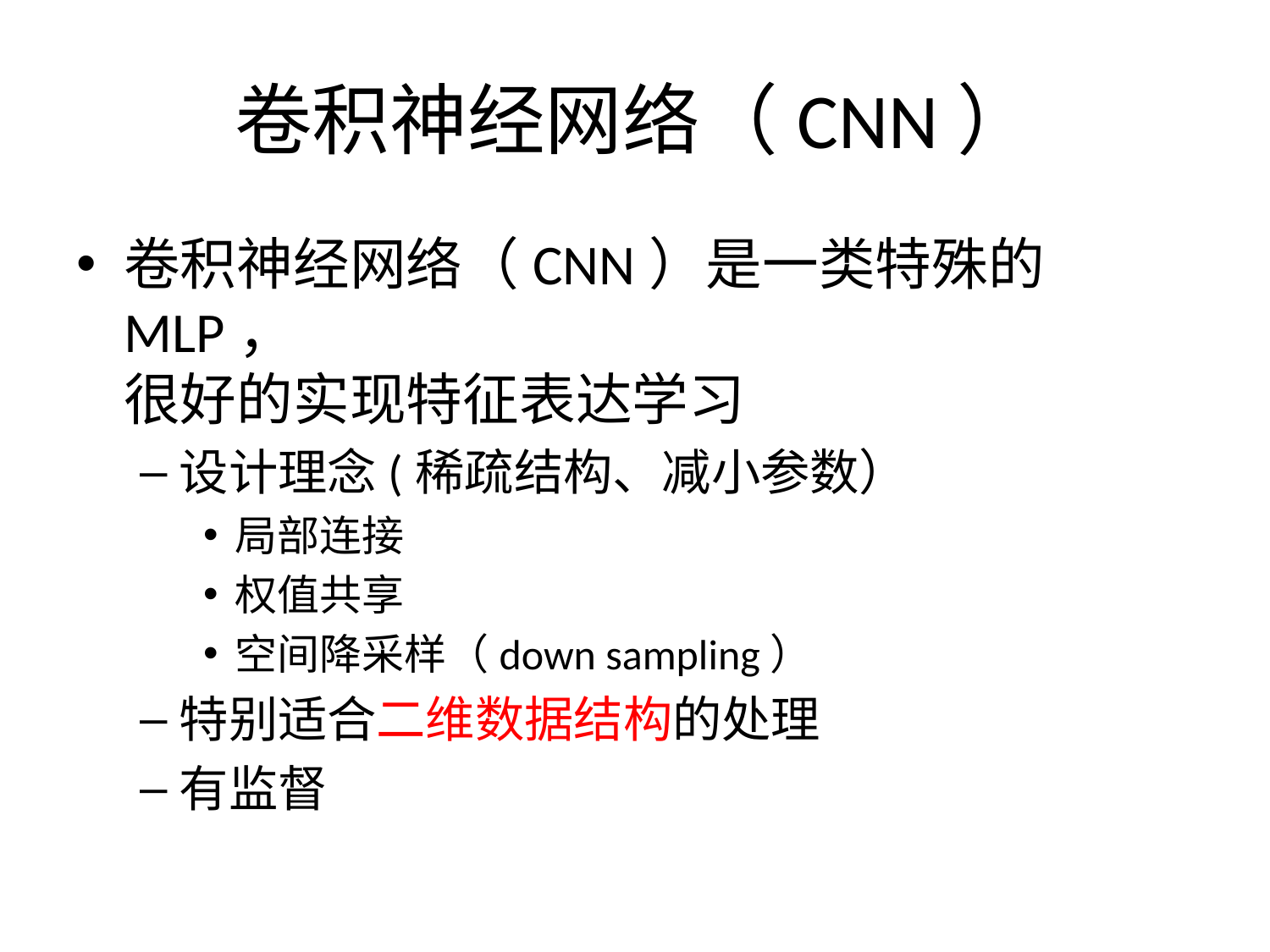

# 卷积神经网络（CNN）
卷积神经网络（CNN）是一类特殊的MLP，
很好的实现特征表达学习
设计理念(稀疏结构、减小参数）
局部连接
权值共享
空间降采样（down sampling）
特别适合二维数据结构的处理
有监督